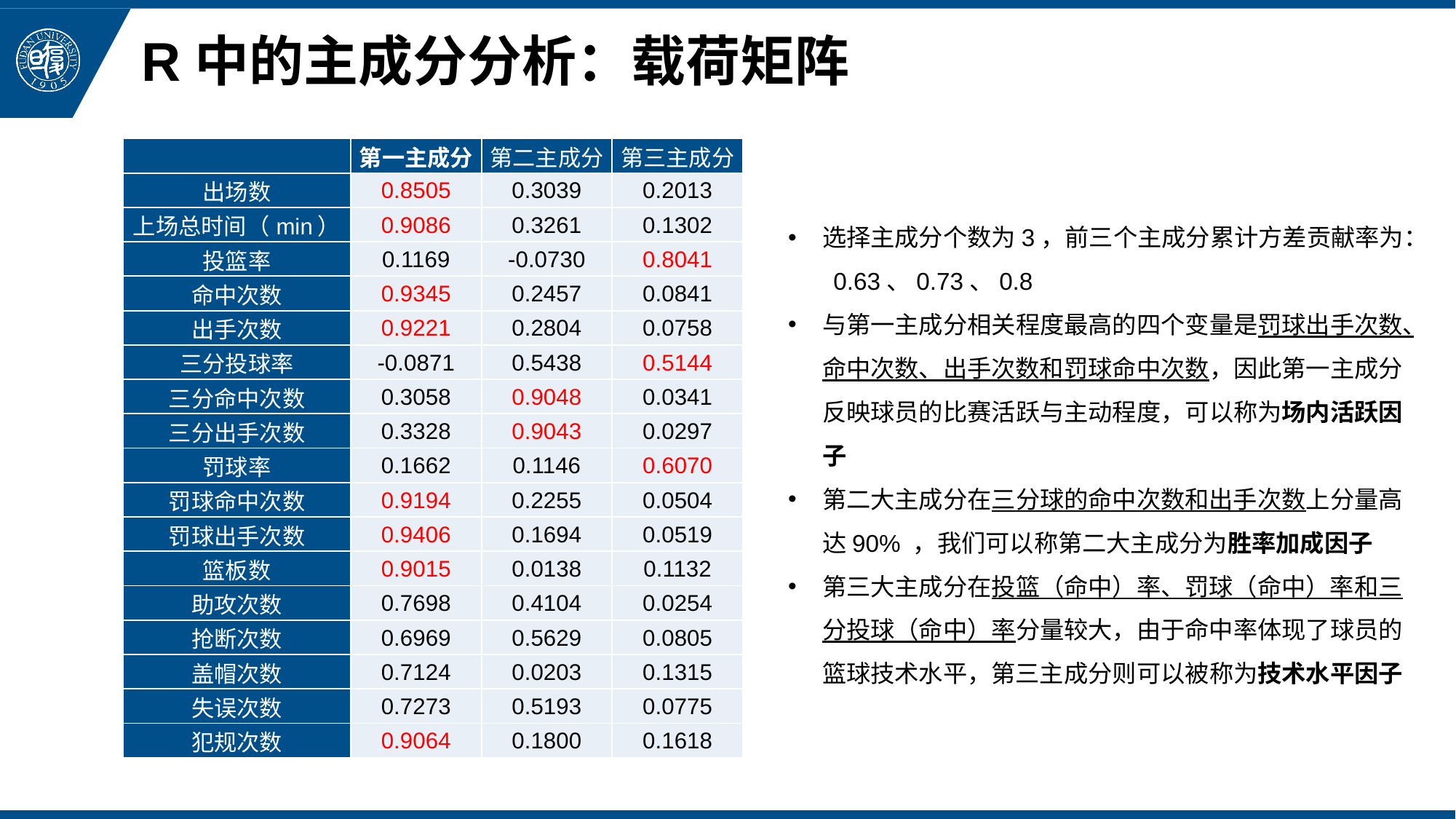

# R中的主成分分析：载荷矩阵
|  | 第一主成分 | 第二主成分 | 第三主成分 |
| --- | --- | --- | --- |
| 出场数 | 0.8505 | 0.3039 | 0.2013 |
| 上场总时间（min） | 0.9086 | 0.3261 | 0.1302 |
| 投篮率 | 0.1169 | -0.0730 | 0.8041 |
| 命中次数 | 0.9345 | 0.2457 | 0.0841 |
| 出手次数 | 0.9221 | 0.2804 | 0.0758 |
| 三分投球率 | -0.0871 | 0.5438 | 0.5144 |
| 三分命中次数 | 0.3058 | 0.9048 | 0.0341 |
| 三分出手次数 | 0.3328 | 0.9043 | 0.0297 |
| 罚球率 | 0.1662 | 0.1146 | 0.6070 |
| 罚球命中次数 | 0.9194 | 0.2255 | 0.0504 |
| 罚球出手次数 | 0.9406 | 0.1694 | 0.0519 |
| 篮板数 | 0.9015 | 0.0138 | 0.1132 |
| 助攻次数 | 0.7698 | 0.4104 | 0.0254 |
| 抢断次数 | 0.6969 | 0.5629 | 0.0805 |
| 盖帽次数 | 0.7124 | 0.0203 | 0.1315 |
| 失误次数 | 0.7273 | 0.5193 | 0.0775 |
| 犯规次数 | 0.9064 | 0.1800 | 0.1618 |
选择主成分个数为3，前三个主成分累计方差贡献率为： 0.63、0.73、0.8
与第一主成分相关程度最高的四个变量是罚球出手次数、命中次数、出手次数和罚球命中次数，因此第一主成分反映球员的比赛活跃与主动程度，可以称为场内活跃因子
第二大主成分在三分球的命中次数和出手次数上分量高达90% ，我们可以称第二大主成分为胜率加成因子
第三大主成分在投篮（命中）率、罚球（命中）率和三分投球（命中）率分量较大，由于命中率体现了球员的篮球技术水平，第三主成分则可以被称为技术水平因子